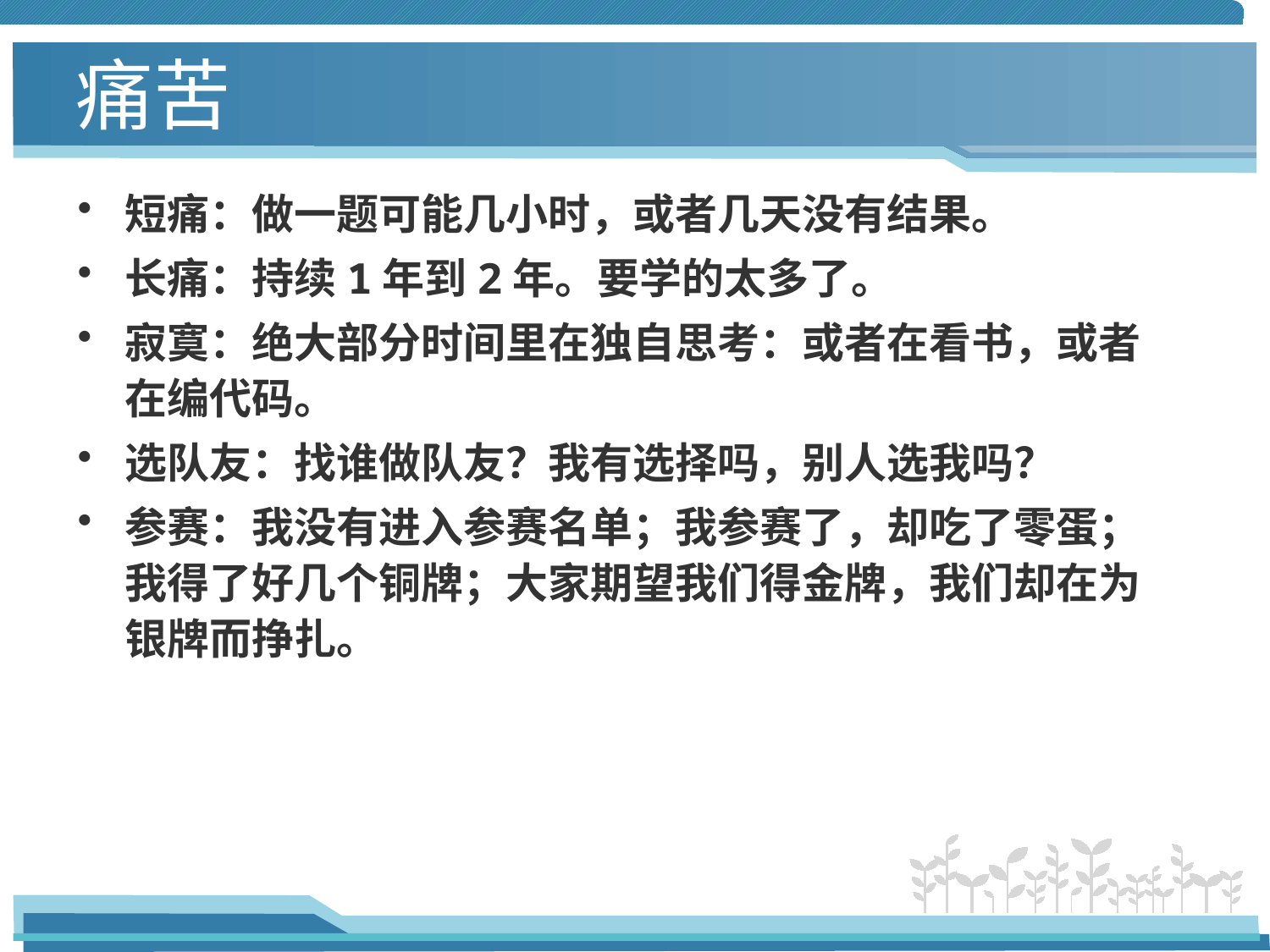

# 痛苦
短痛：做一题可能几小时，或者几天没有结果。
长痛：持续1年到2年。要学的太多了。
寂寞：绝大部分时间里在独自思考：或者在看书，或者在编代码。
选队友：找谁做队友？我有选择吗，别人选我吗？
参赛：我没有进入参赛名单；我参赛了，却吃了零蛋；我得了好几个铜牌；大家期望我们得金牌，我们却在为银牌而挣扎。